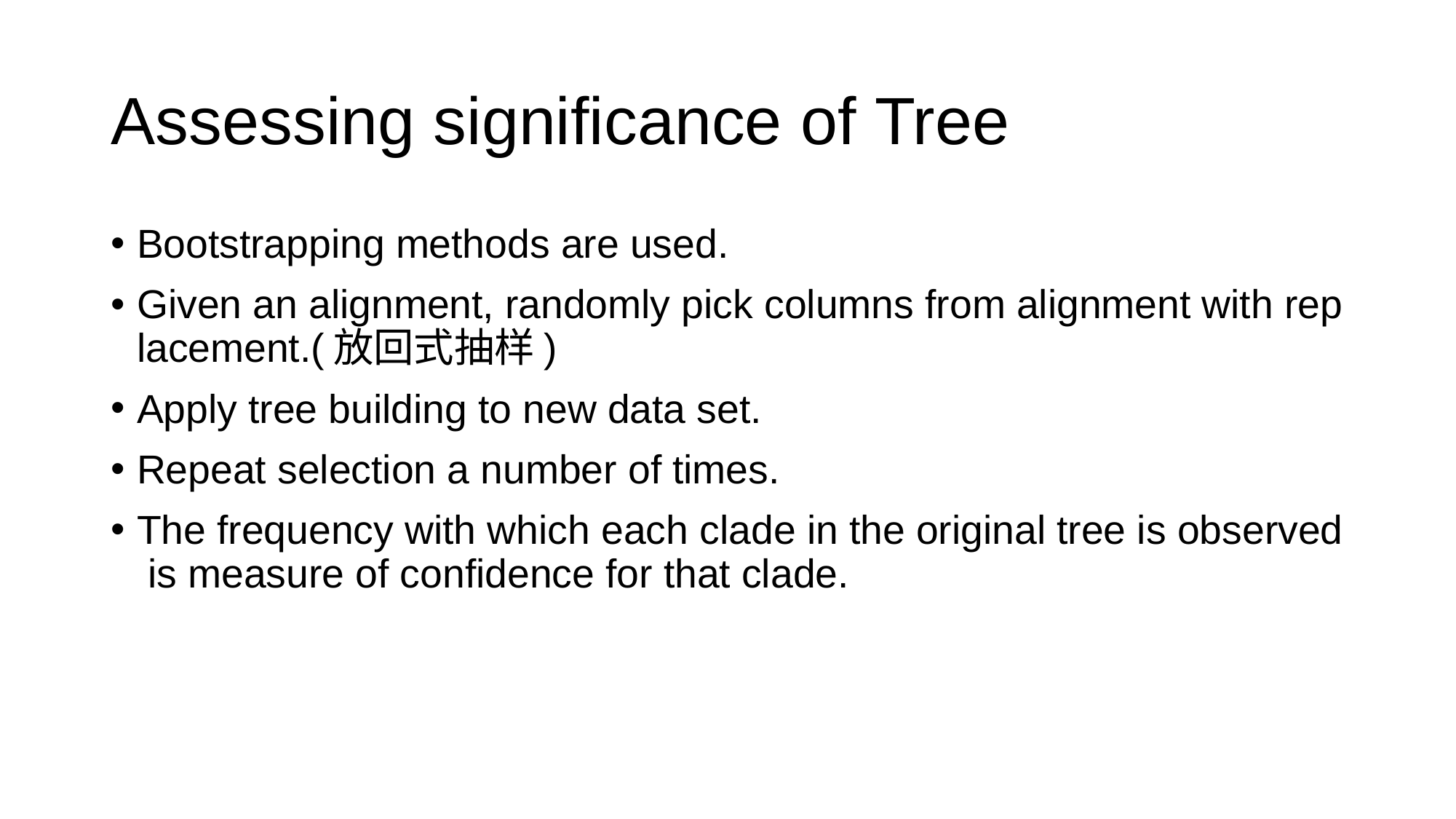

# Assessing significance of Tree
Bootstrapping methods are used.
Given an alignment, randomly pick columns from alignment with replacement.(放回式抽样)
Apply tree building to new data set.
Repeat selection a number of times.
The frequency with which each clade in the original tree is observed is measure of confidence for that clade.